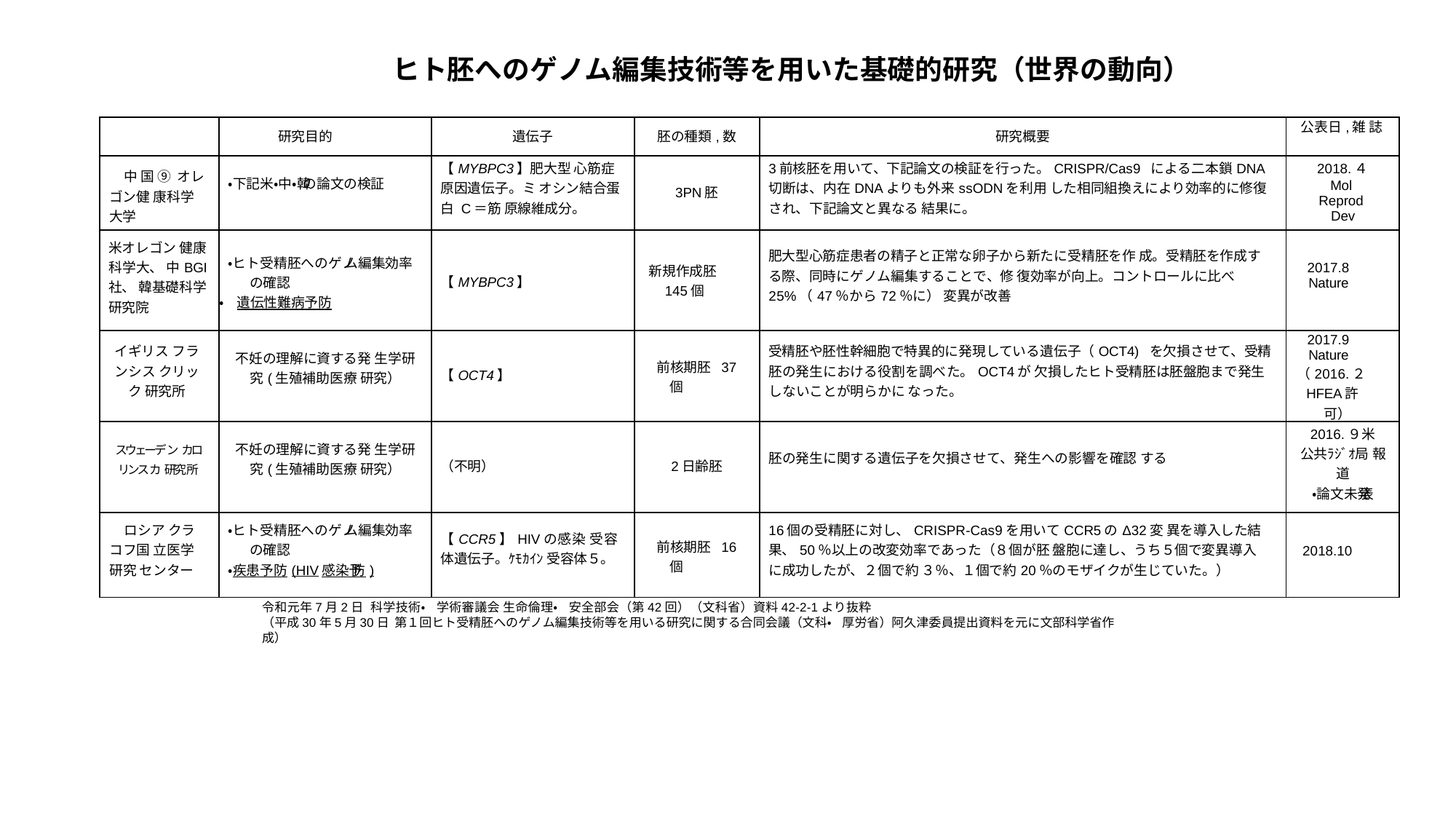

# ヒト胚へのゲノム編集技術等を用いた基礎的研究（世界の動向）
|  | 研究目的 | 遺伝子 | 胚の種類,数 | 研究概要 | 公表日,雑 誌 |
| --- | --- | --- | --- | --- | --- |
| 中 国 ⑨ オレゴン健 康科学大学 | ・下記米・中・韓 の論文の検証 | 【MYBPC3】肥大型 心筋症原因遺伝子。ミ オシン結合蛋白 C＝筋 原線維成分。 | 3PN胚 | 3前核胚を用いて、下記論文の検証を行った。CRISPR/Cas9 による二本鎖DNA切断は、内在DNAよりも外来ssODNを利用 した相同組換えにより効率的に修復され、下記論文と異なる 結果に。 | 2018.４ Mol Reprod Dev |
| 米オレゴン 健康科学大、 中BGI社、 韓基礎科学 研究院 | ・ヒト受精胚へのゲノ ム編集効率の確認 ・遺伝性難病予防 | 【MYBPC3】 | 新規作成胚 145個 | 肥大型心筋症患者の精子と正常な卵子から新たに受精胚を作 成。受精胚を作成する際、同時にゲノム編集することで、修 復効率が向上。コントロールに比べ25%（47％から72％に） 変異が改善 | 2017.8 Nature |
| イギリス フランシス クリック 研究所 | 不妊の理解に資する発 生学研究(生殖補助医療 研究） | 【OCT4】 | 前核期胚 37個 | 受精胚や胚性幹細胞で特異的に発現している遺伝子（OCT4) を欠損させて、受精胚の発生における役割を調べた。OCT4が 欠損したヒト受精胚は胚盤胞まで発生しないことが明らかに なった。 | 2017.9 Nature （2016.２ HFEA許 可） |
| スウェーデン カロリンスカ 研究所 | 不妊の理解に資する発 生学研究(生殖補助医療 研究） | （不明） | 2日齢胚 | 胚の発生に関する遺伝子を欠損させて、発生への影響を確認 する | 2016.９米 公共ﾗｼﾞｵ局 報道 ・論文未発 表 |
| ロシア クラコフ国 立医学研究 センター | ・ヒト受精胚へのゲノ ム編集効率の確認 ・疾患予防(HIV感染予 防) | 【CCR5】HIVの感染 受容体遺伝子。ｹﾓｶｲﾝ 受容体５。 | 前核期胚 16個 | 16個の受精胚に対し、CRISPR-Cas9を用いてCCR5のΔ32変 異を導入した結果、50％以上の改変効率であった（８個が胚 盤胞に達し、うち５個で変異導入に成功したが、２個で約 ３％、１個で約20％のモザイクが生じていた。） | 2018.10 |
令和元年7月2日 科学技術・学術審議会 生命倫理・安全部会（第42回）（文科省）資料42-2-1より抜粋
（平成30年5月30日 第１回ヒト受精胚へのゲノム編集技術等を用いる研究に関する合同会議（文科・厚労省）阿久津委員提出資料を元に文部科学省作成）